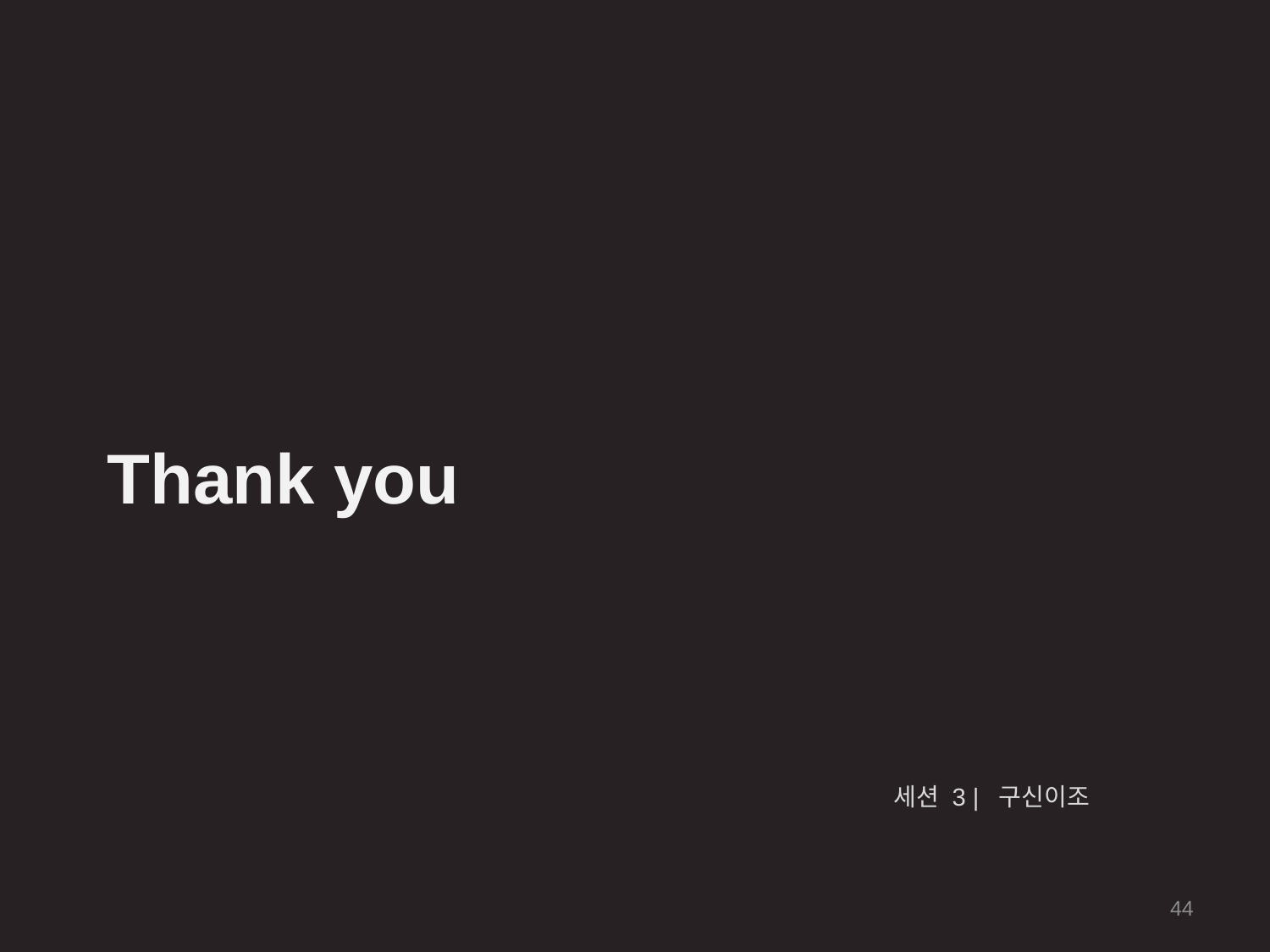

Thank you
세션 3 |  구신이조
44